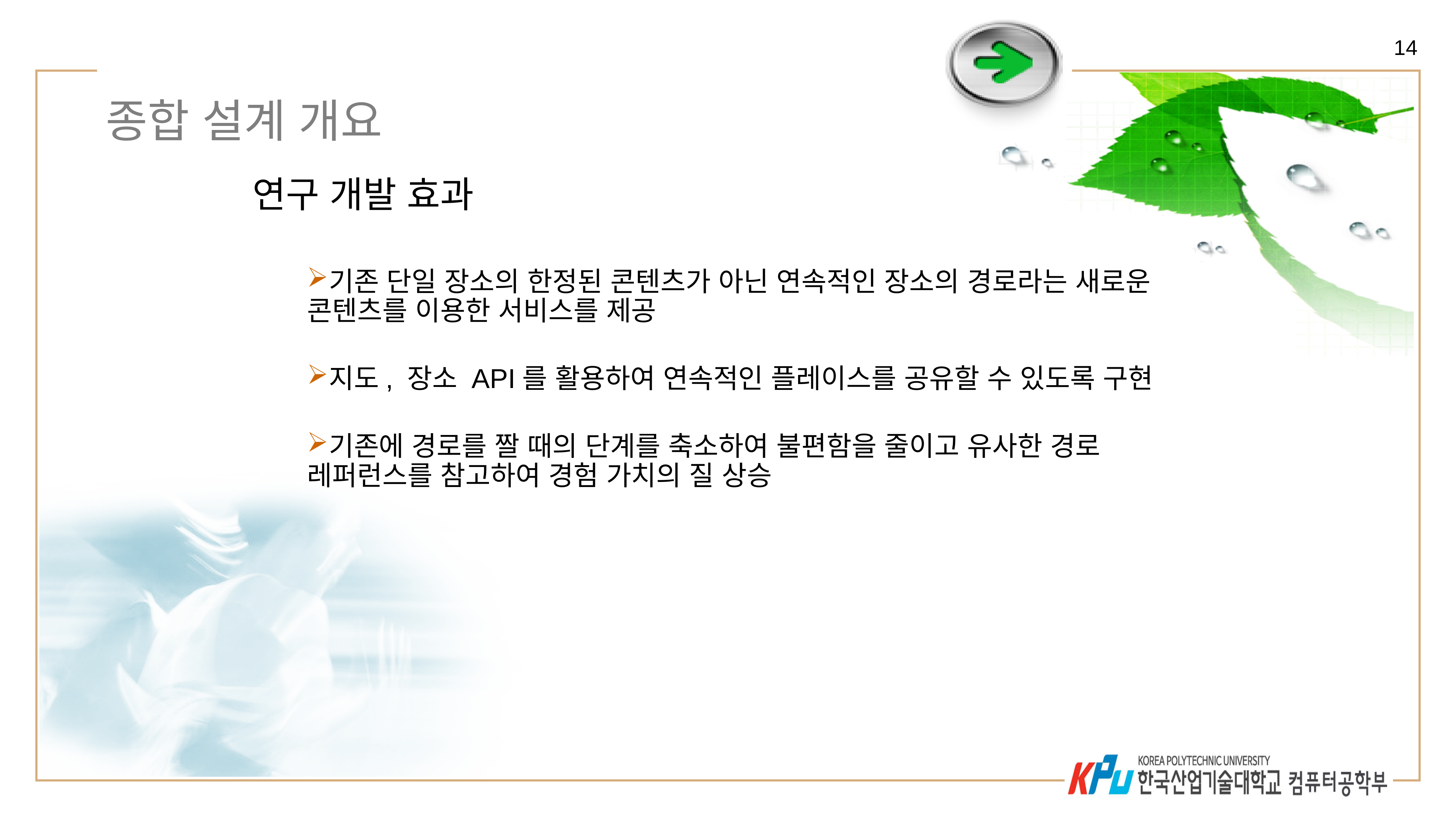

14
# 종합 설계 개요
연구 개발 효과

기존 단일 장소의 한정된 콘텐츠가 아닌 연속적인 장소의 경로라는 새로운 콘텐츠를 이용한 서비스를 제공

지도, 장소 API를 활용하여 연속적인 플레이스를 공유할 수 있도록 구현

기존에 경로를 짤 때의 단계를 축소하여 불편함을 줄이고 유사한 경로 레퍼런스를 참고하여 경험 가치의 질 상승